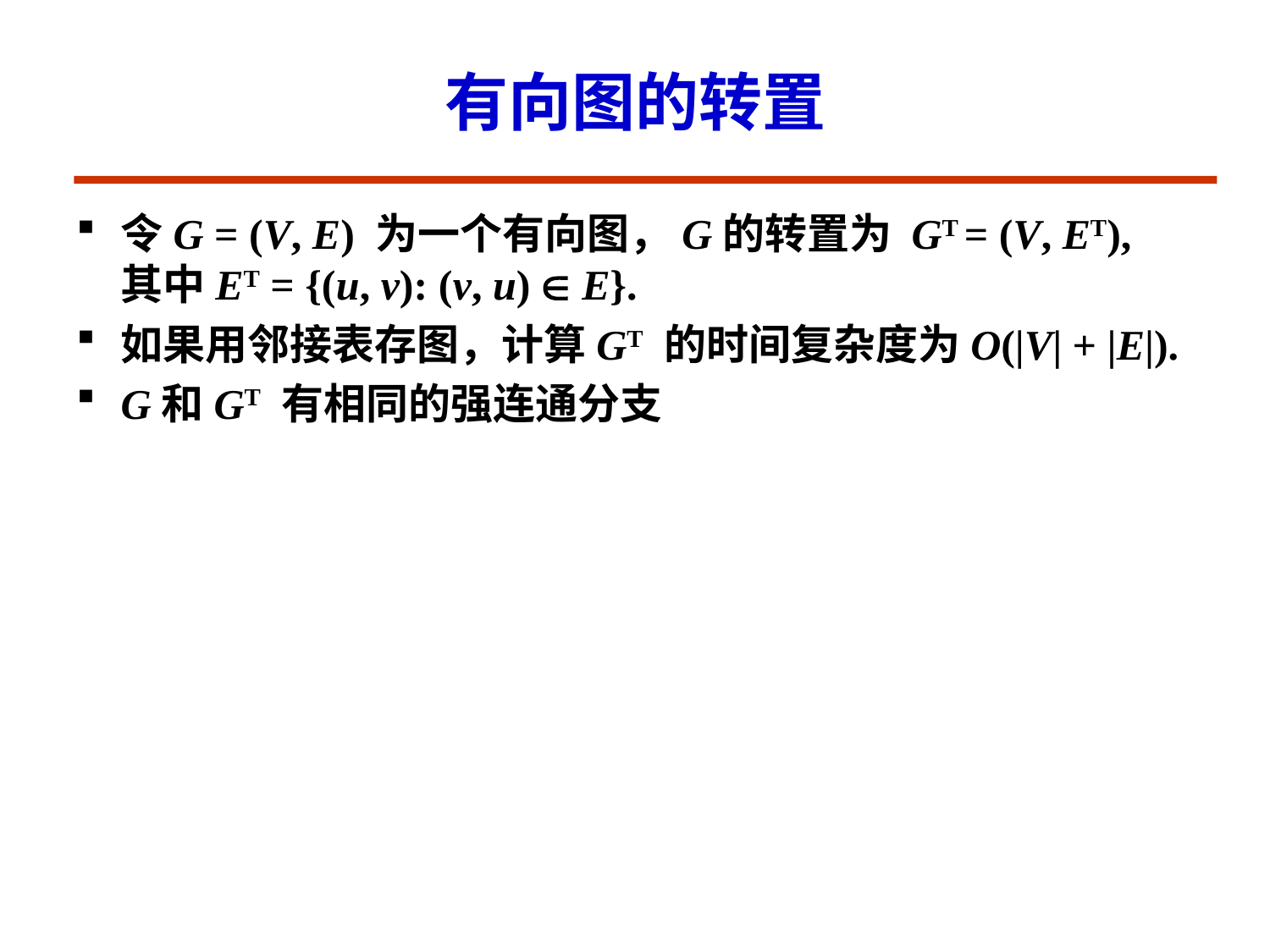

# 有向图的转置
令G = (V, E) 为一个有向图，G的转置为 GT = (V, ET), 其中ET = {(u, v): (v, u) ∈ E}.
如果用邻接表存图，计算GT 的时间复杂度为O(|V| + |E|).
G和GT 有相同的强连通分支